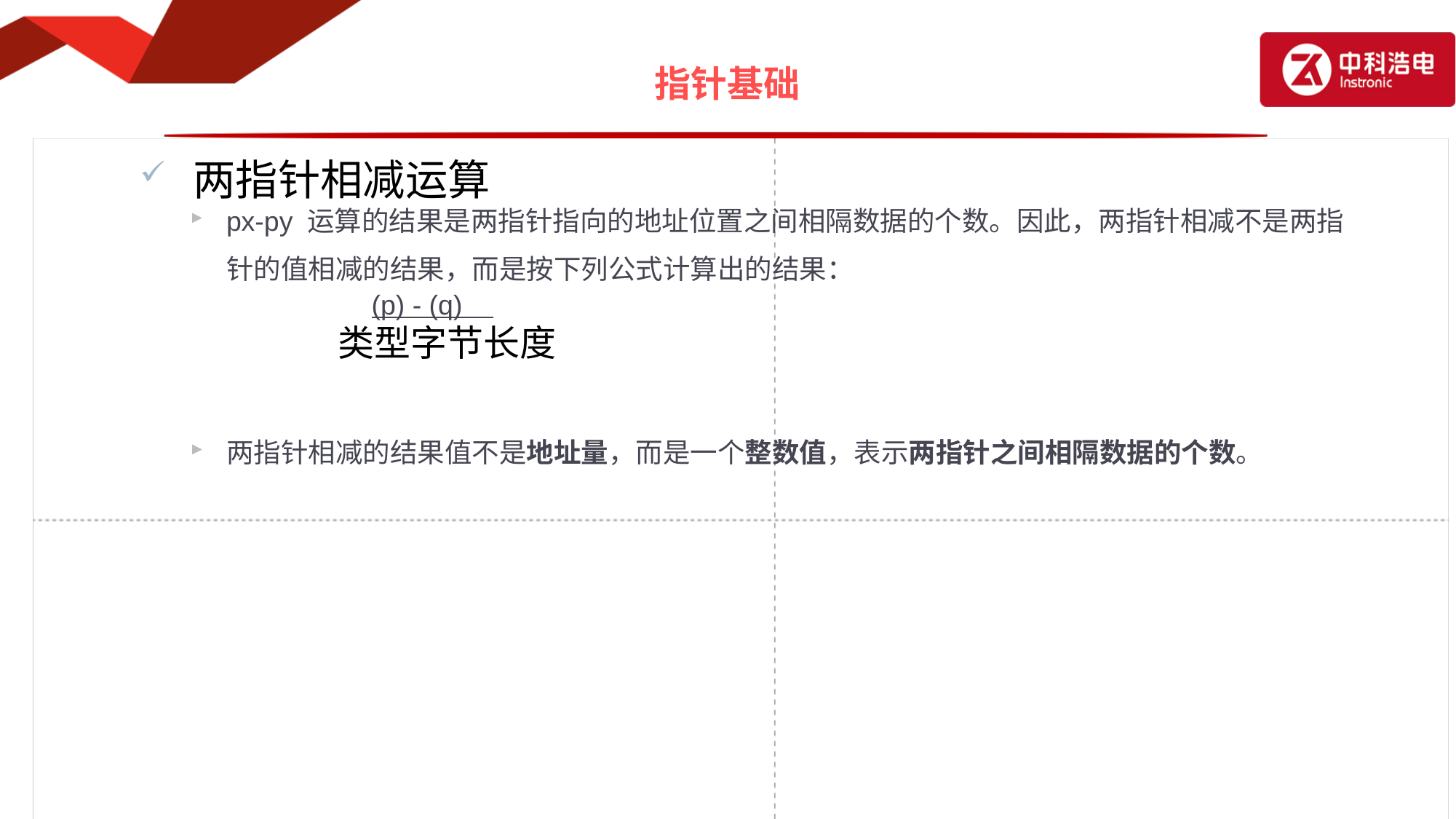

# 指针基础
 两指针相减运算
px-py 运算的结果是两指针指向的地址位置之间相隔数据的个数。因此，两指针相减不是两指针的值相减的结果，而是按下列公式计算出的结果：
	                   (p) - (q)
	                   类型字节长度

两指针相减的结果值不是地址量，而是一个整数值，表示两指针之间相隔数据的个数。